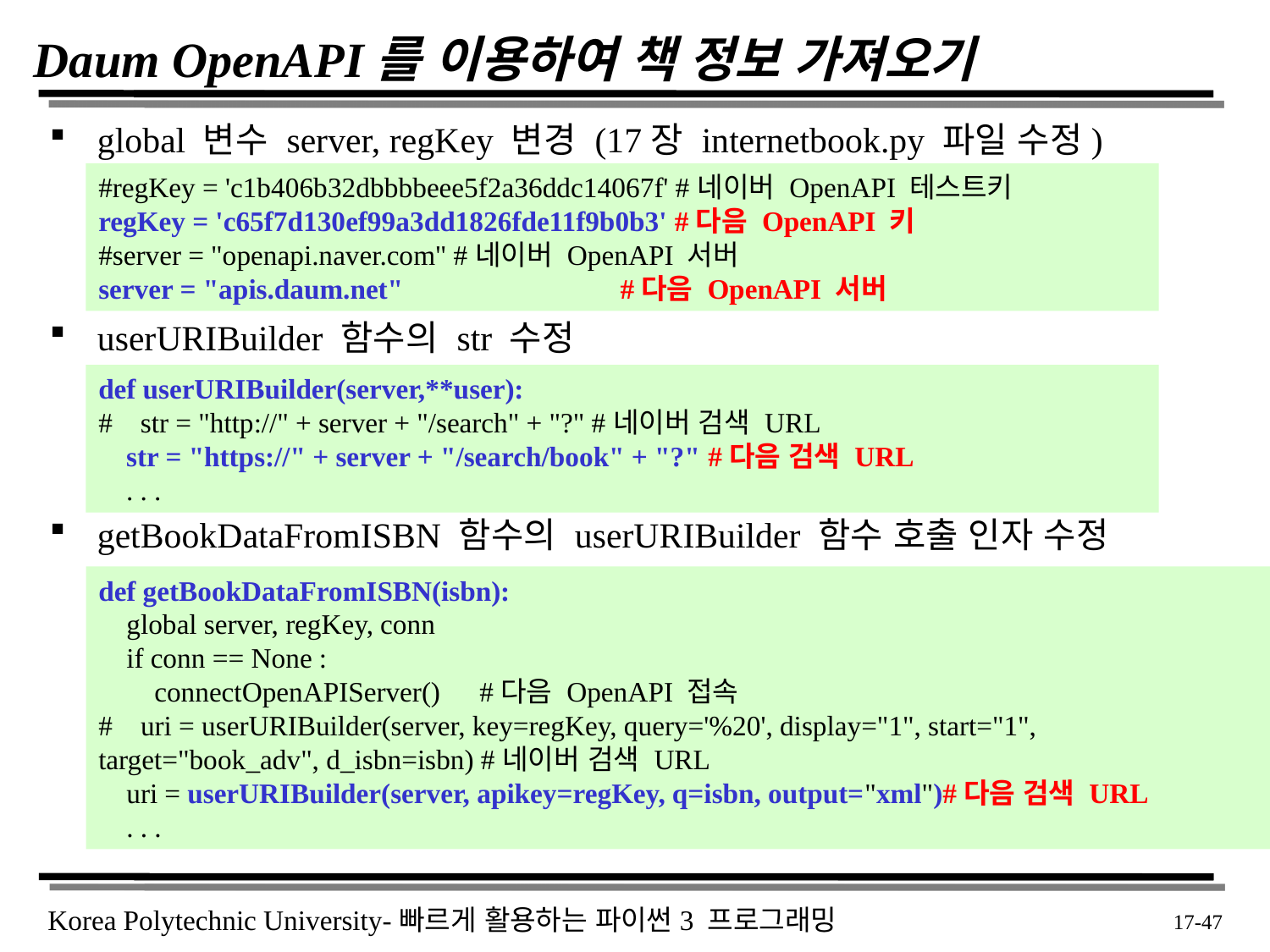

# Daum OpenAPI를 이용하여 책 정보 가져오기
global 변수 server, regKey 변경 (17장 internetbook.py 파일 수정)

userURIBuilder 함수의 str 수정

getBookDataFromISBN 함수의 userURIBuilder 함수 호출 인자 수정

#regKey = 'c1b406b32dbbbbeee5f2a36ddc14067f' #네이버 OpenAPI 테스트키
regKey = 'c65f7d130ef99a3dd1826fde11f9b0b3' #다음 OpenAPI 키
#server = "openapi.naver.com" #네이버 OpenAPI 서버
server = "apis.daum.net"      		  #다음 OpenAPI 서버
def userURIBuilder(server,**user):
#    str = "http://" + server + "/search" + "?" #네이버 검색 URL
    str = "https://" + server + "/search/book" + "?" #다음 검색 URL
    . . .
def getBookDataFromISBN(isbn):
    global server, regKey, conn
    if conn == None :
        connectOpenAPIServer()	#다음 OpenAPI 접속
#    uri = userURIBuilder(server, key=regKey, query='%20', display="1", start="1", target="book_adv", d_isbn=isbn) #네이버 검색 URL
    uri = userURIBuilder(server, apikey=regKey, q=isbn, output="xml")#다음 검색 URL
    . . .
 17-47